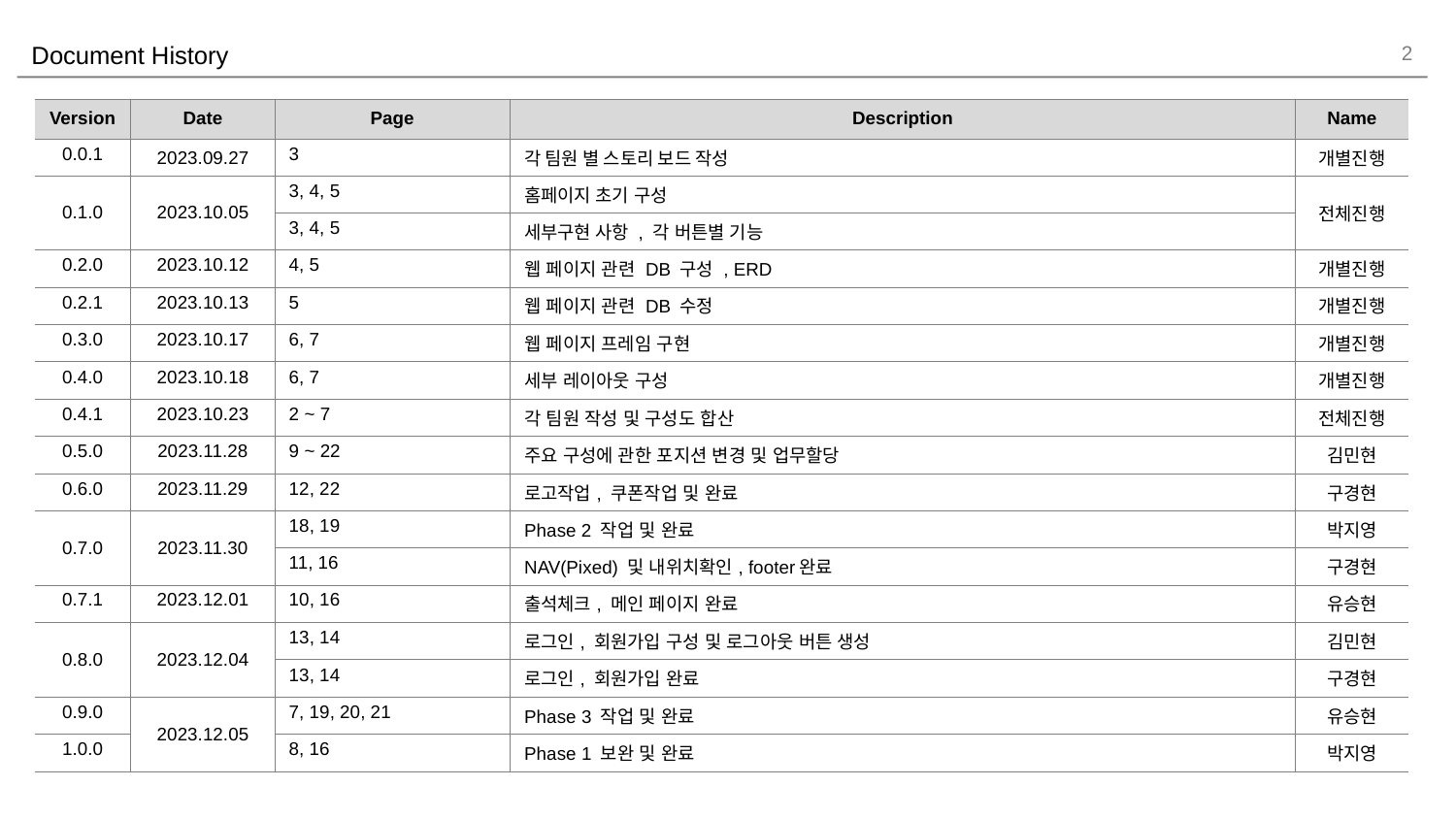

2
# Document History
| Version | Date | Page | Description | Name |
| --- | --- | --- | --- | --- |
| 0.0.1 | 2023.09.27 | 3 | 각 팀원 별 스토리 보드 작성 | 개별진행 |
| 0.1.0 | 2023.10.05 | 3, 4, 5 | 홈페이지 초기 구성 | 전체진행 |
|  |  | 3, 4, 5 | 세부구현 사항 , 각 버튼별 기능 |  |
| 0.2.0 | 2023.10.12 | 4, 5 | 웹 페이지 관련 DB 구성 , ERD | 개별진행 |
| 0.2.1 | 2023.10.13 | 5 | 웹 페이지 관련 DB 수정 | 개별진행 |
| 0.3.0 | 2023.10.17 | 6, 7 | 웹 페이지 프레임 구현 | 개별진행 |
| 0.4.0 | 2023.10.18 | 6, 7 | 세부 레이아웃 구성 | 개별진행 |
| 0.4.1 | 2023.10.23 | 2 ~ 7 | 각 팀원 작성 및 구성도 합산 | 전체진행 |
| 0.5.0 | 2023.11.28 | 9 ~ 22 | 주요 구성에 관한 포지션 변경 및 업무할당 | 김민현 |
| 0.6.0 | 2023.11.29 | 12, 22 | 로고작업, 쿠폰작업 및 완료 | 구경현 |
| 0.7.0 | 2023.11.30 | 18, 19 | Phase 2 작업 및 완료 | 박지영 |
|  |  | 11, 16 | NAV(Pixed) 및 내위치확인, footer완료 | 구경현 |
| 0.7.1 | 2023.12.01 | 10, 16 | 출석체크, 메인 페이지 완료 | 유승현 |
| 0.8.0 | 2023.12.04 | 13, 14 | 로그인, 회원가입 구성 및 로그아웃 버튼 생성 | 김민현 |
|  |  | 13, 14 | 로그인, 회원가입 완료 | 구경현 |
| 0.9.0 | 2023.12.05 | 7, 19, 20, 21 | Phase 3 작업 및 완료 | 유승현 |
| 1.0.0 |  | 8, 16 | Phase 1 보완 및 완료 | 박지영 |